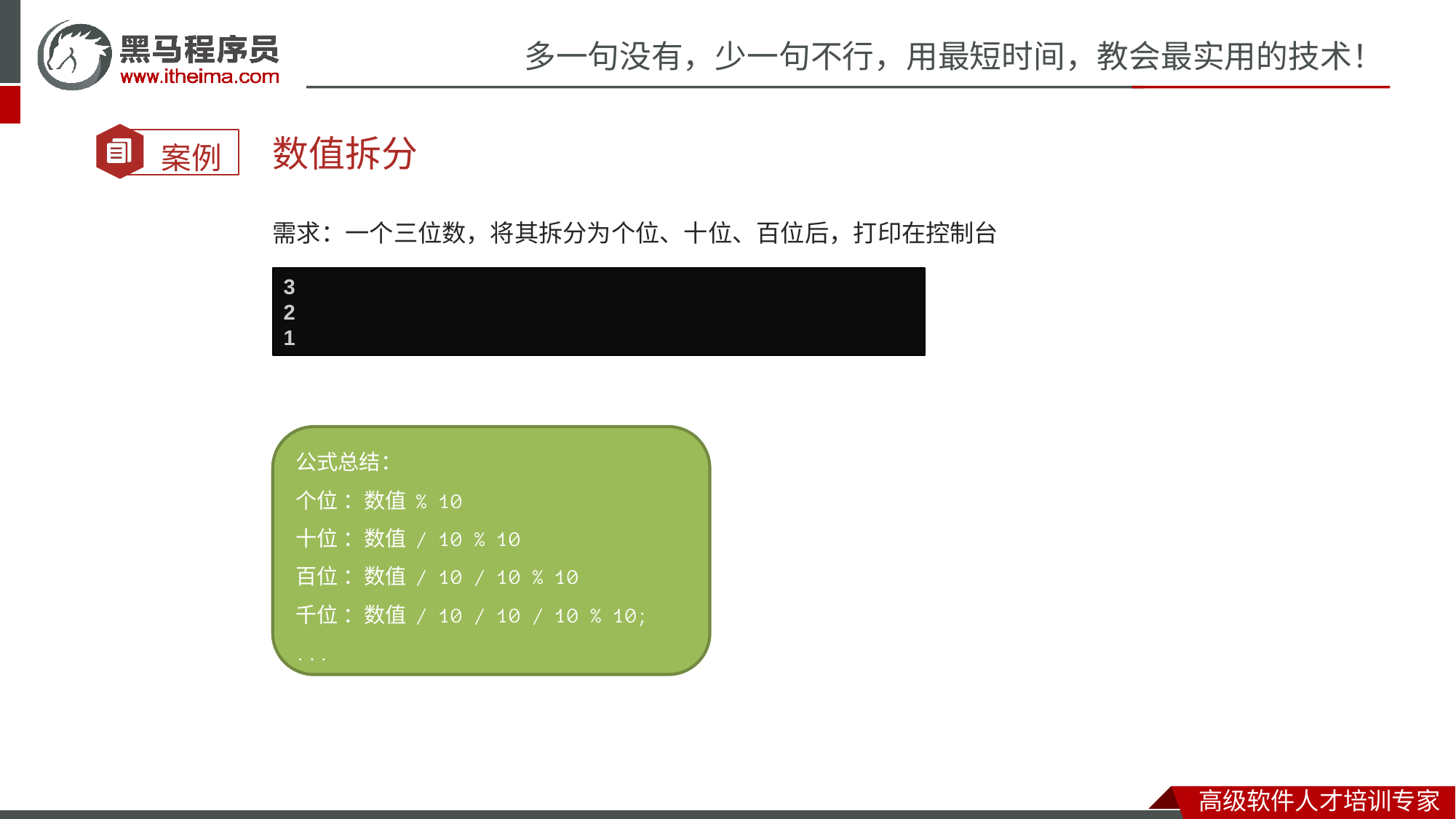

数值拆分
需求：一个三位数，将其拆分为个位、十位、百位后，打印在控制台

3
2
1
公式总结：
个位 ：数值 % 10
十位 ：数值 / 10 % 10
百位 ：数值 / 10 / 10 % 10
千位 ：数值 / 10 / 10 / 10 % 10;
...